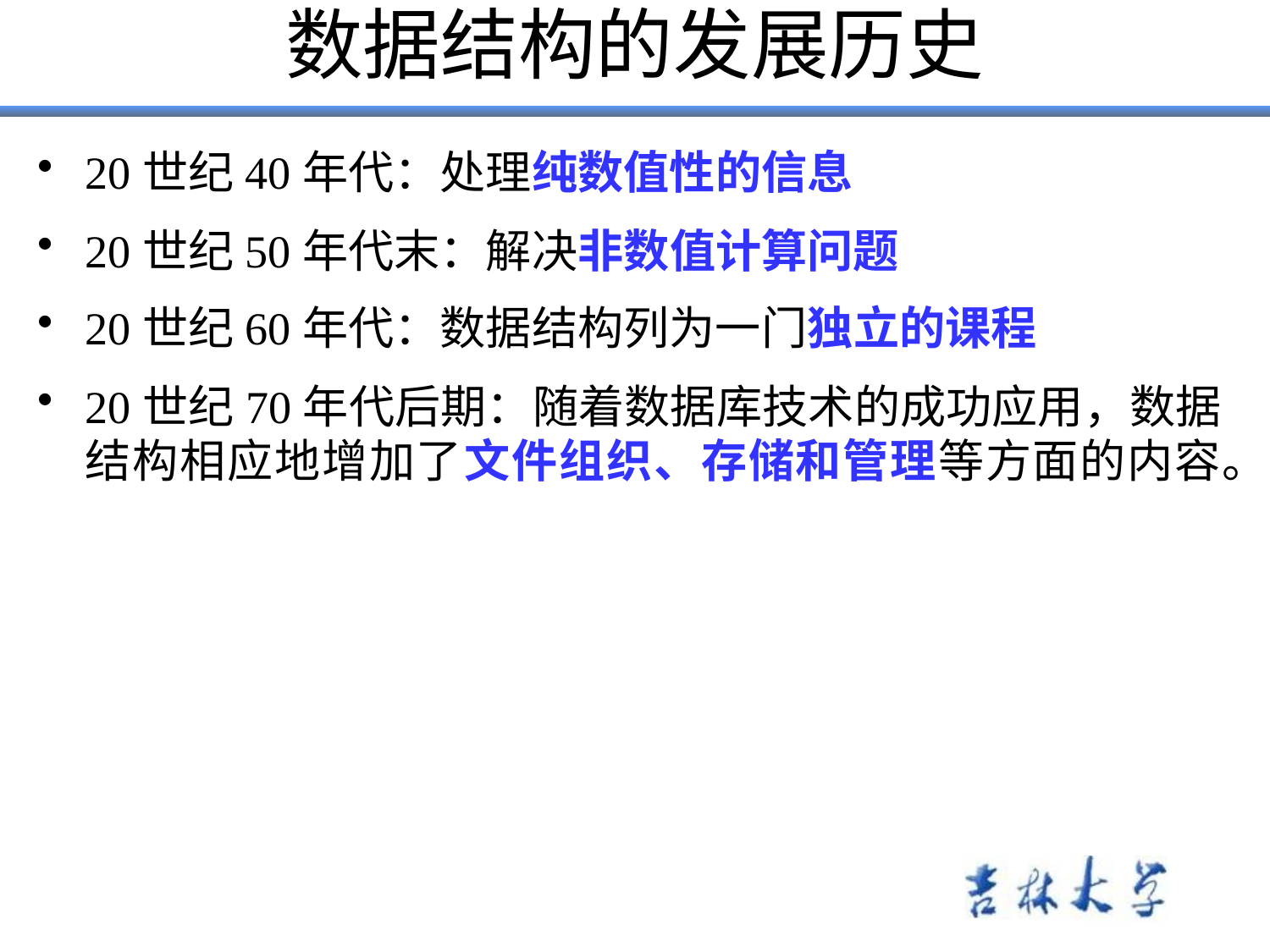

# 数据结构的发展历史
20世纪40年代：处理纯数值性的信息
20世纪50年代末：解决非数值计算问题
20世纪60年代：数据结构列为一门独立的课程
20世纪70年代后期：随着数据库技术的成功应用，数据结构相应地增加了文件组织、存储和管理等方面的内容。